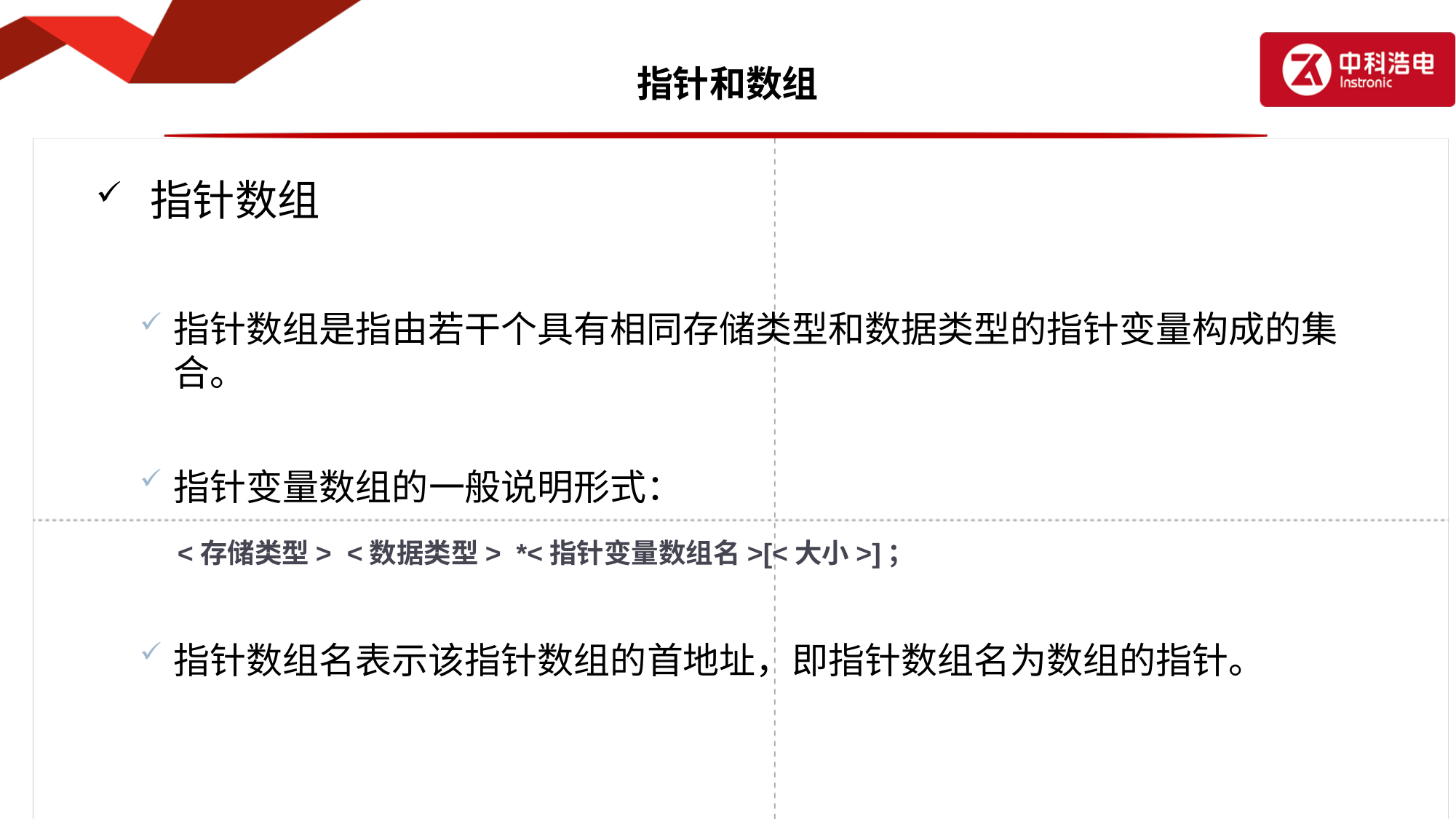

# 指针和数组
指针数组

指针数组是指由若干个具有相同存储类型和数据类型的指针变量构成的集合。

指针变量数组的一般说明形式：
        <存储类型>  <数据类型>  *<指针变量数组名>[<大小>]；

指针数组名表示该指针数组的首地址，即指针数组名为数组的指针。